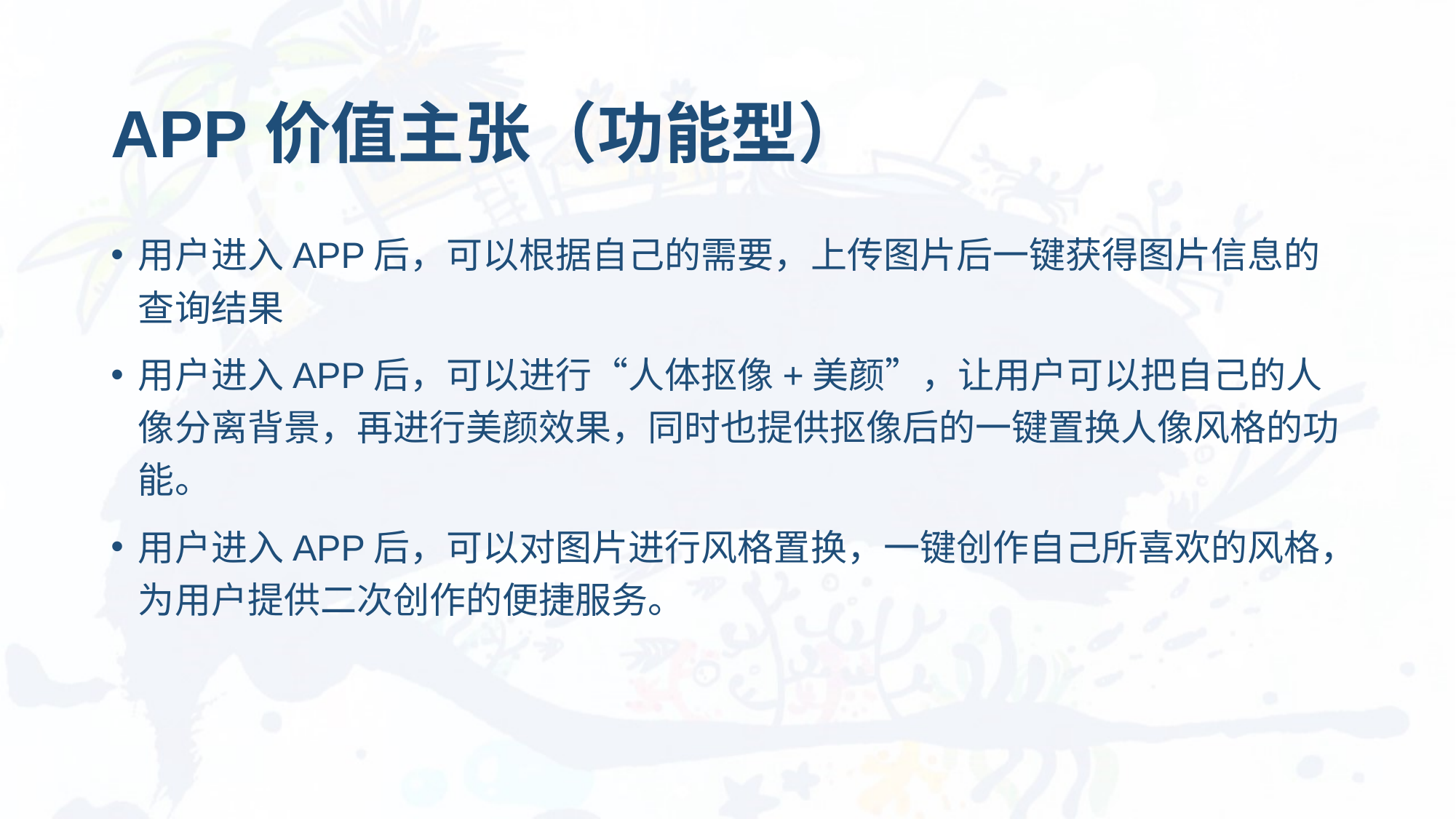

# APP价值主张（功能型）
用户进入APP后，可以根据自己的需要，上传图片后一键获得图片信息的查询结果
用户进入APP后，可以进行“人体抠像+美颜”，让用户可以把自己的人像分离背景，再进行美颜效果，同时也提供抠像后的一键置换人像风格的功能。
用户进入APP后，可以对图片进行风格置换，一键创作自己所喜欢的风格，为用户提供二次创作的便捷服务。